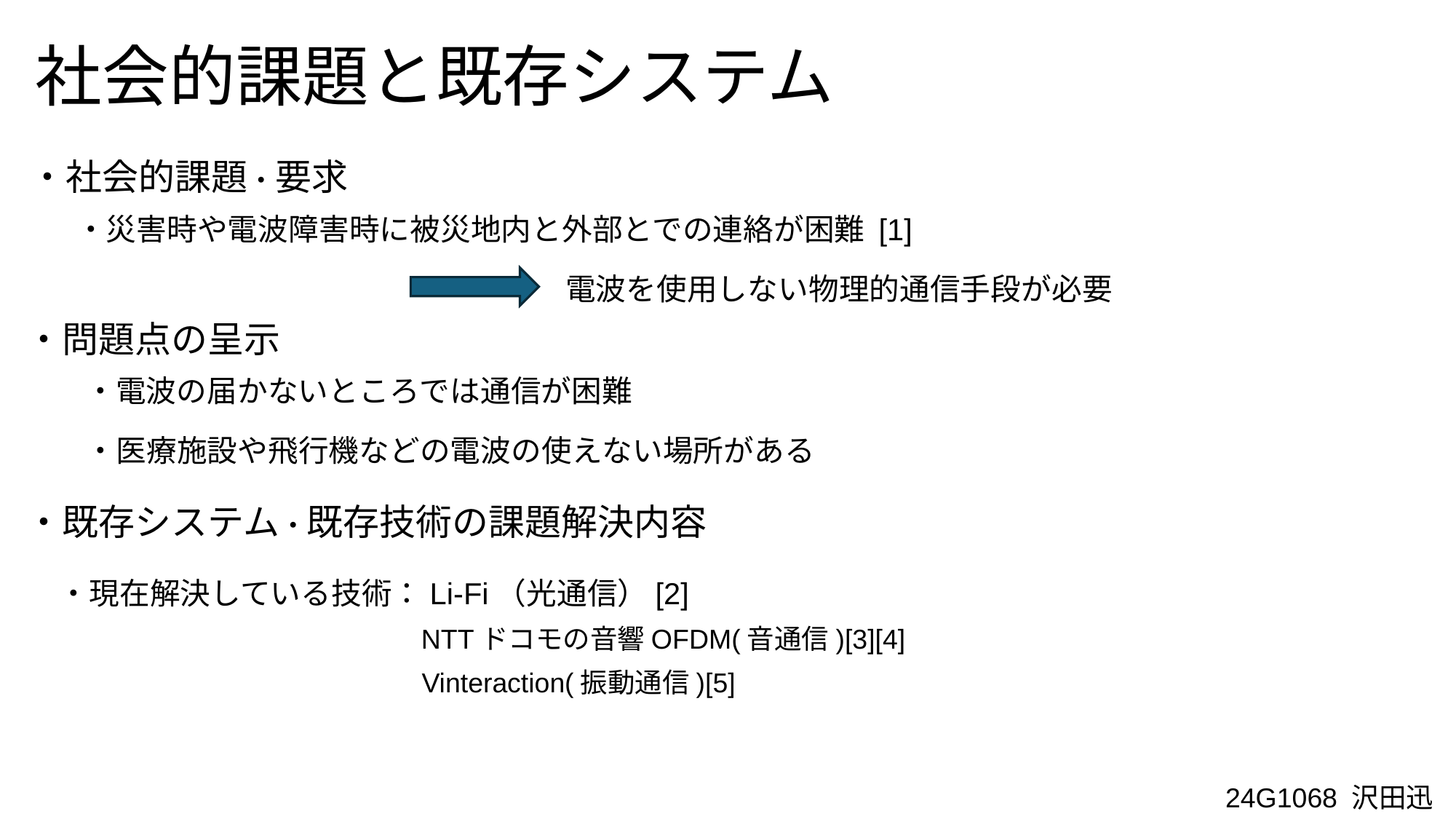

# 社会的課題と既存システム
・社会的課題・要求
・災害時や電波障害時に被災地内と外部とでの連絡が困難 [1]

電波を使用しない物理的通信手段が必要

・問題点の呈示
・電波の届かないところでは通信が困難
・医療施設や飛行機などの電波の使えない場所がある
・既存システム・既存技術の課題解決内容
・現在解決している技術：Li-Fi（光通信）[2]
NTTドコモの音響OFDM(音通信)[3][4]
Vinteraction(振動通信)[5]
24G1068 沢田迅